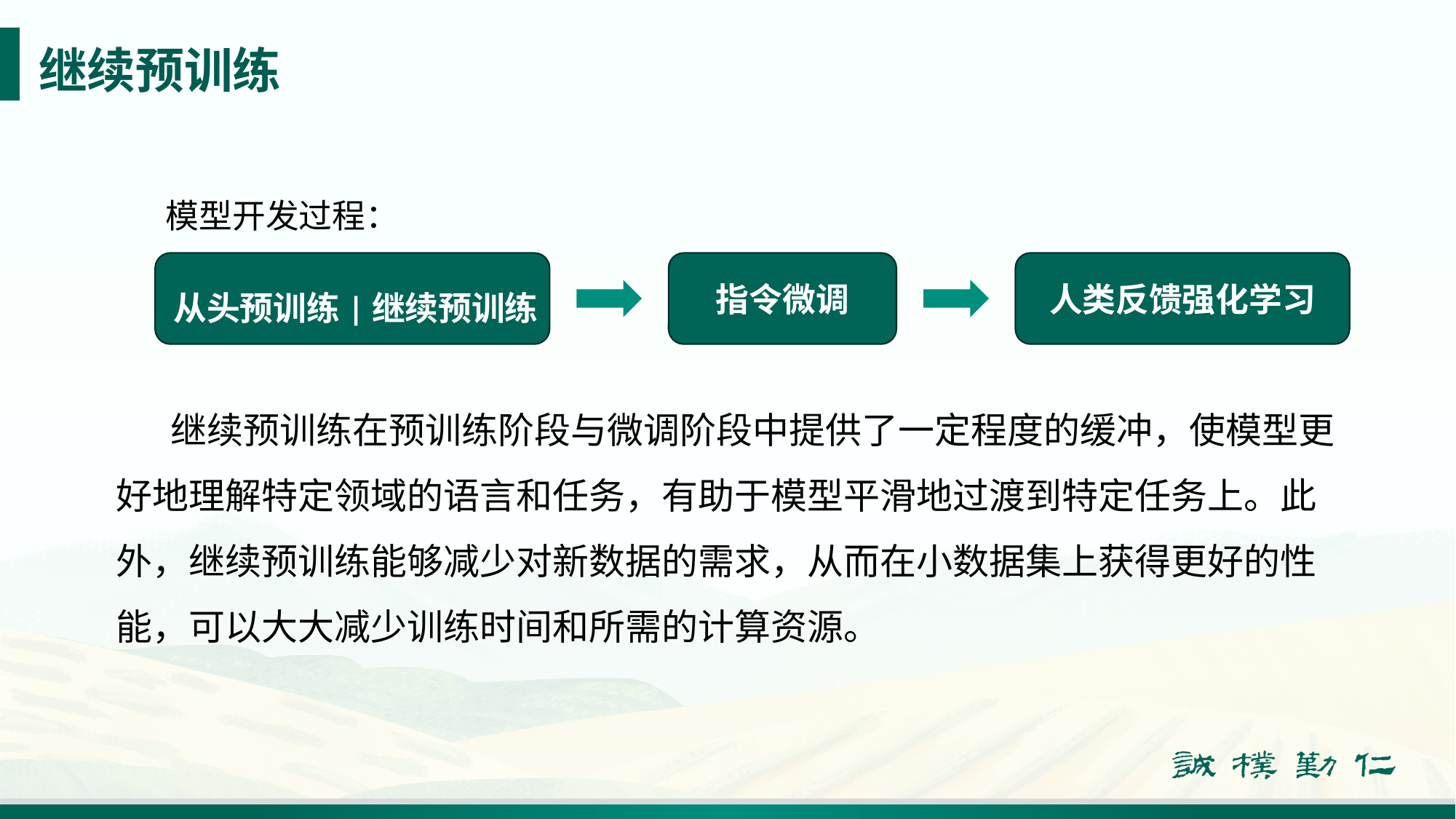

# 继续预训练
模型开发过程：

指令微调
人类反馈强化学习
从头预训练|继续预训练

继续预训练在预训练阶段与微调阶段中提供了一定程度的缓冲，使模型更好地理解特定领域的语言和任务，有助于模型平滑地过渡到特定任务上。此外，继续预训练能够减少对新数据的需求，从而在小数据集上获得更好的性能，可以大大减少训练时间和所需的计算资源。